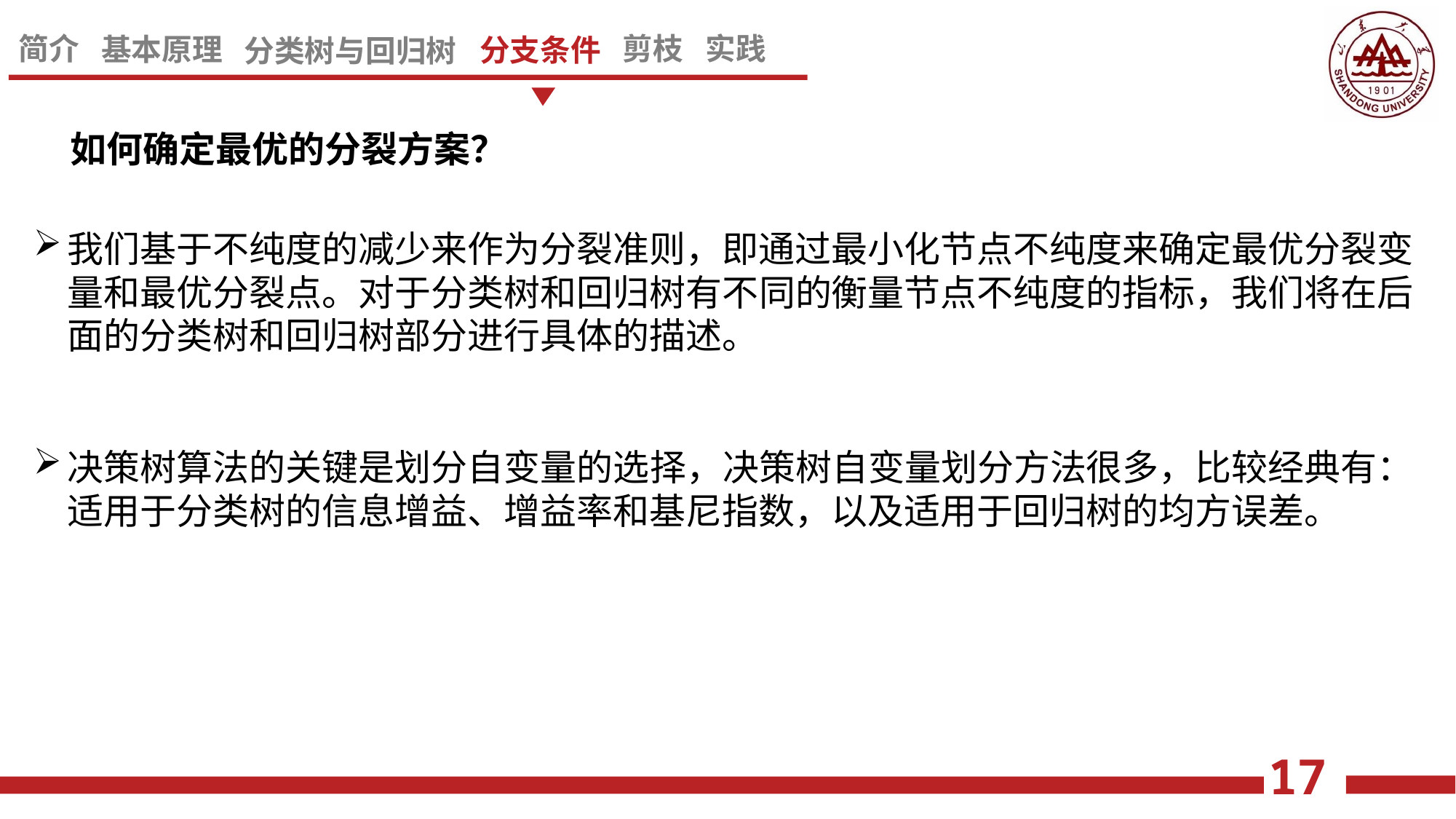

如何确定最优的分裂方案？
我们基于不纯度的减少来作为分裂准则，即通过最小化节点不纯度来确定最优分裂变量和最优分裂点。对于分类树和回归树有不同的衡量节点不纯度的指标，我们将在后面的分类树和回归树部分进行具体的描述。

决策树算法的关键是划分自变量的选择，决策树自变量划分方法很多，比较经典有：适用于分类树的信息增益、增益率和基尼指数，以及适用于回归树的均方误差。